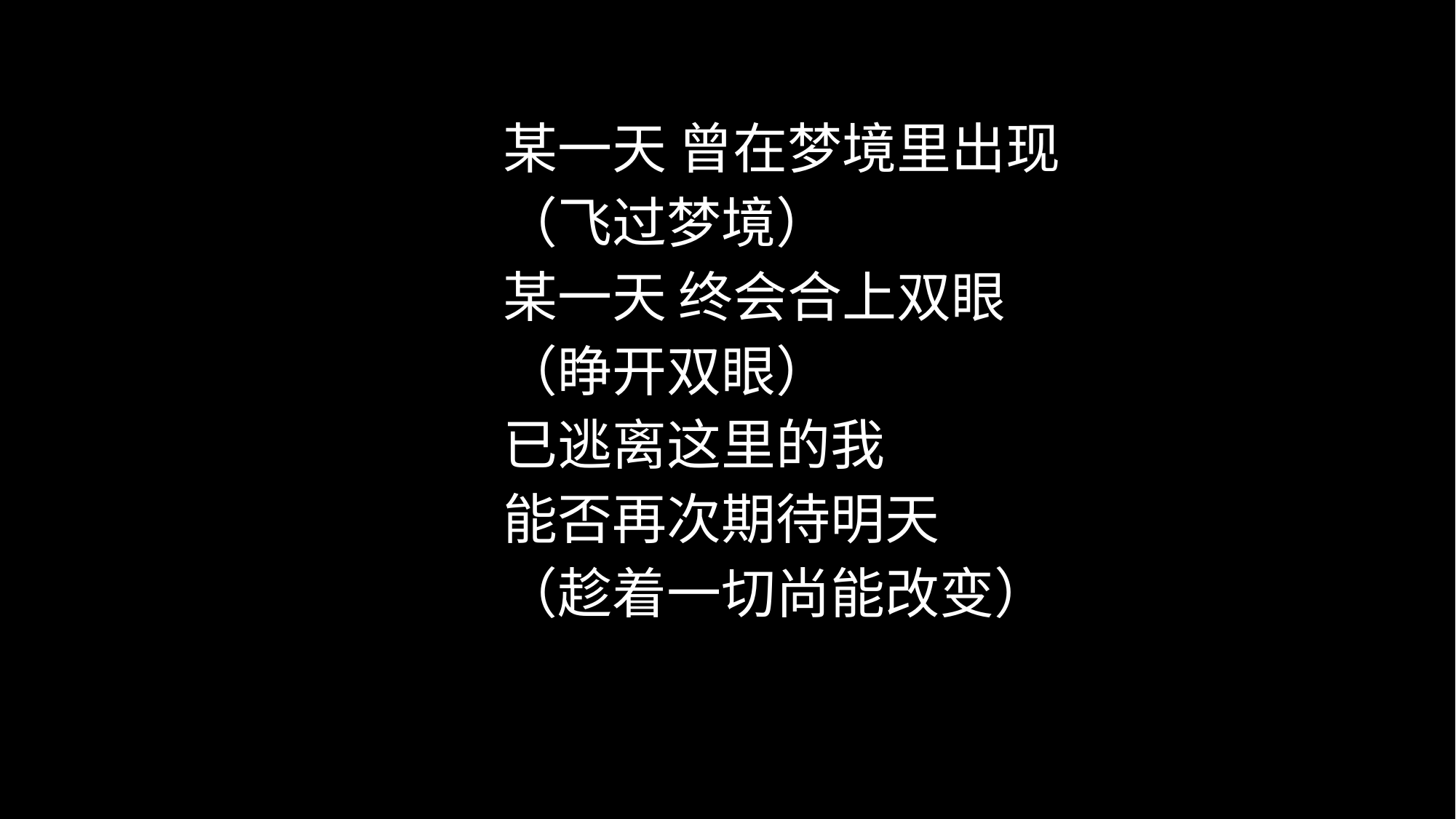

某一天 曾在梦境里出现
（飞过梦境）
某一天 终会合上双眼
（睁开双眼）
已逃离这里的我
能否再次期待明天
（趁着一切尚能改变）